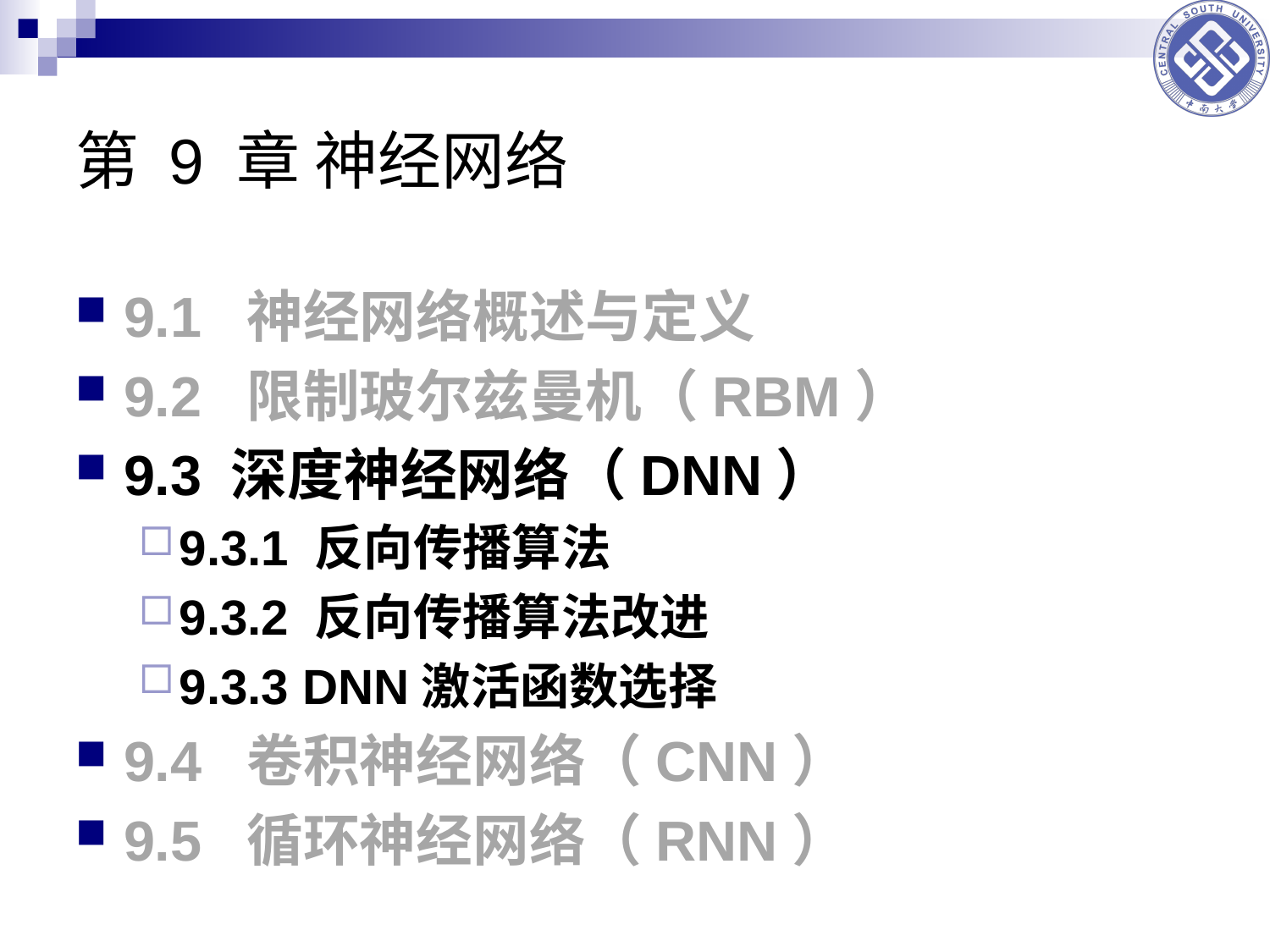

# 第 9 章 神经网络
9.1  神经网络概述与定义
9.2  限制玻尔兹曼机（RBM）
9.3 深度神经网络（DNN）
9.3.1 反向传播算法
9.3.2 反向传播算法改进
9.3.3 DNN激活函数选择
9.4  卷积神经网络（CNN）
9.5  循环神经网络（RNN）